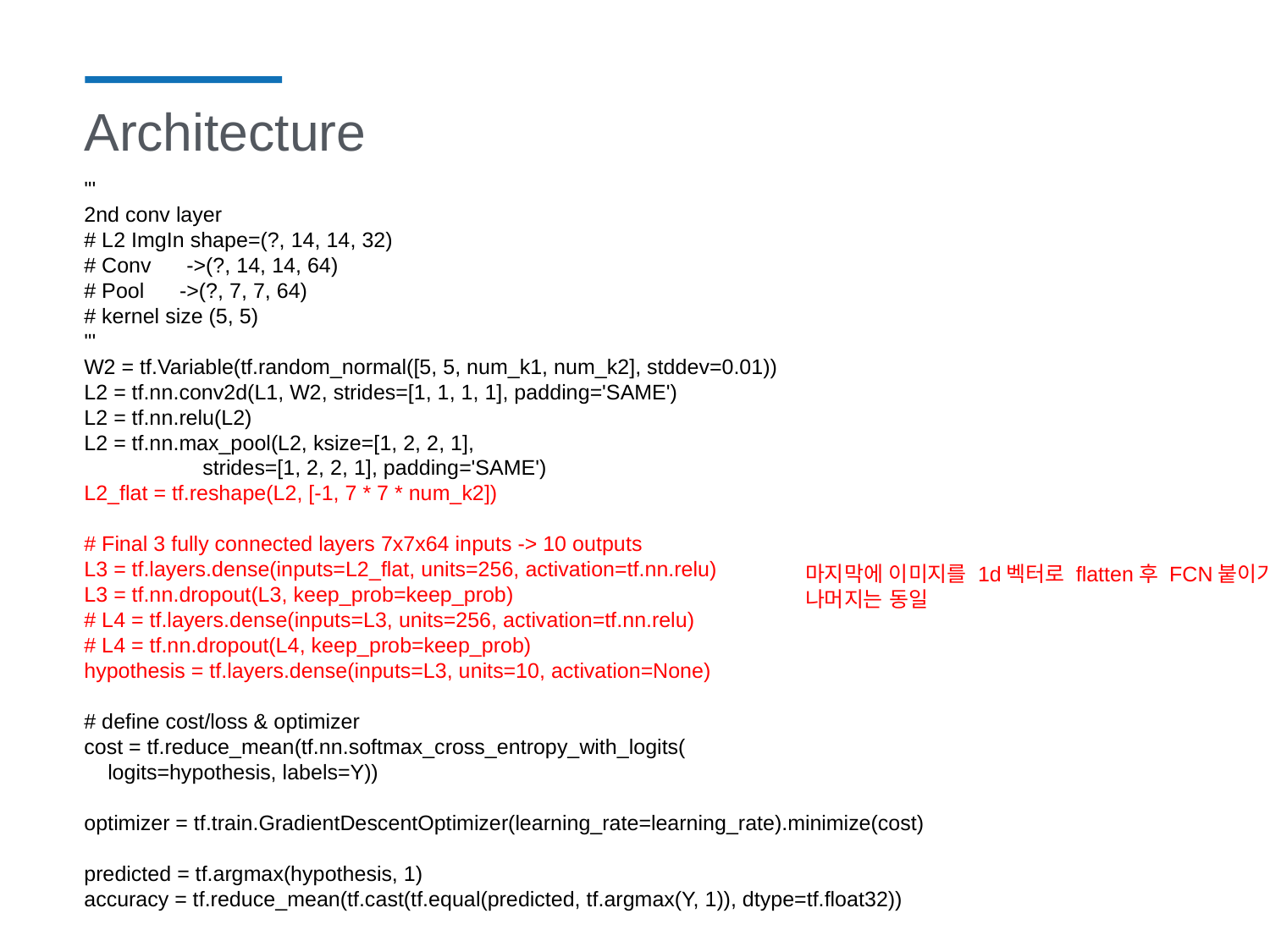

# Architecture
'''
2nd conv layer
# L2 ImgIn shape=(?, 14, 14, 32)
# Conv      ->(?, 14, 14, 64)
# Pool      ->(?, 7, 7, 64)
# kernel size (5, 5)
'''
W2 = tf.Variable(tf.random_normal([5, 5, num_k1, num_k2], stddev=0.01))
L2 = tf.nn.conv2d(L1, W2, strides=[1, 1, 1, 1], padding='SAME')
L2 = tf.nn.relu(L2)
L2 = tf.nn.max_pool(L2, ksize=[1, 2, 2, 1],
                    strides=[1, 2, 2, 1], padding='SAME')
L2_flat = tf.reshape(L2, [-1, 7 * 7 * num_k2])

# Final 3 fully connected layers 7x7x64 inputs -> 10 outputs
L3 = tf.layers.dense(inputs=L2_flat, units=256, activation=tf.nn.relu)
L3 = tf.nn.dropout(L3, keep_prob=keep_prob)
# L4 = tf.layers.dense(inputs=L3, units=256, activation=tf.nn.relu)
# L4 = tf.nn.dropout(L4, keep_prob=keep_prob)
hypothesis = tf.layers.dense(inputs=L3, units=10, activation=None)

# define cost/loss & optimizer
cost = tf.reduce_mean(tf.nn.softmax_cross_entropy_with_logits(
    logits=hypothesis, labels=Y))

optimizer = tf.train.GradientDescentOptimizer(learning_rate=learning_rate).minimize(cost)

predicted = tf.argmax(hypothesis, 1)
accuracy = tf.reduce_mean(tf.cast(tf.equal(predicted, tf.argmax(Y, 1)), dtype=tf.float32))
마지막에 이미지를 1d벡터로 flatten후 FCN붙이기
나머지는 동일